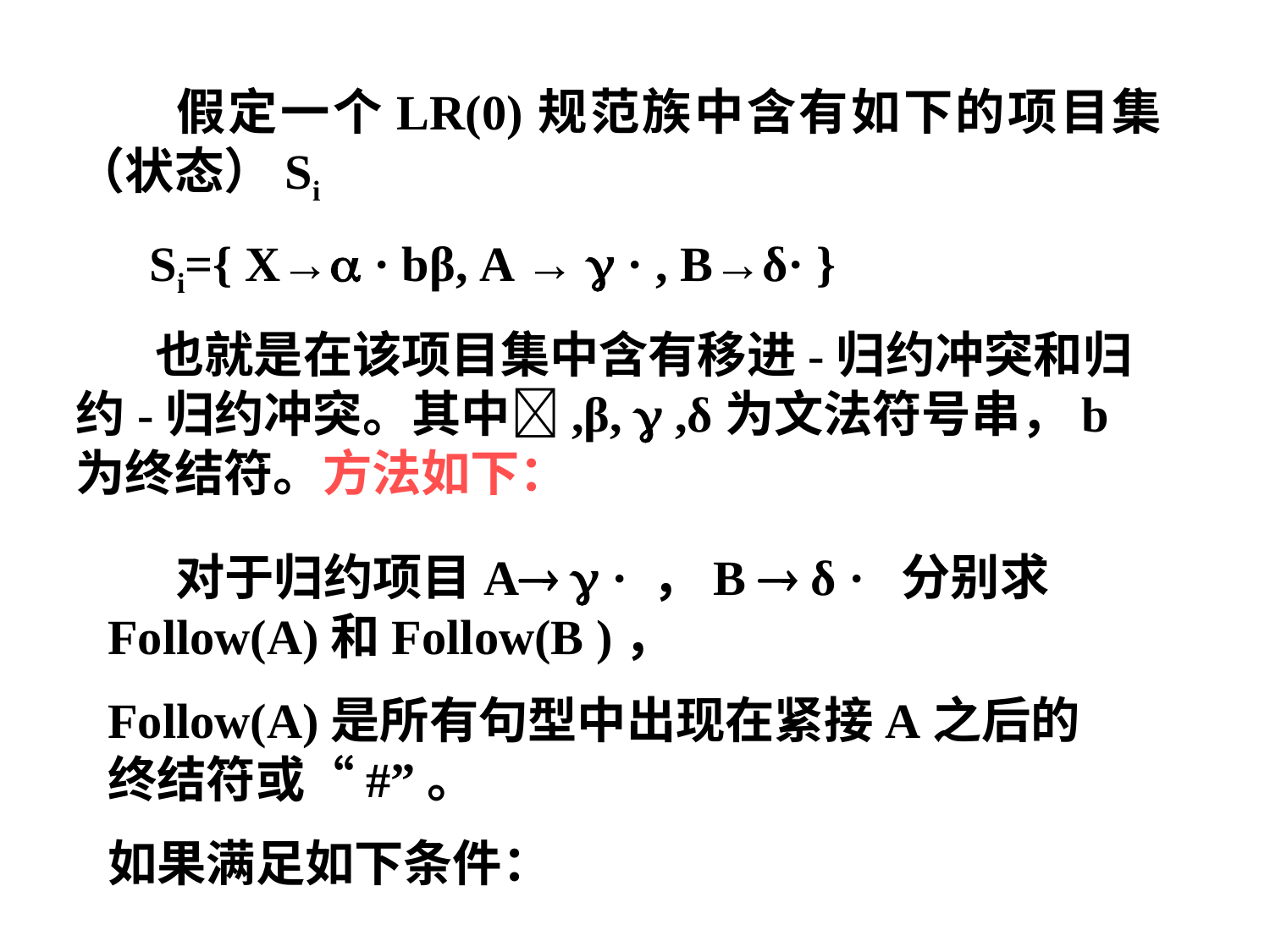

假定一个LR(0)规范族中含有如下的项目集（状态）Si
      Si={ X→α · bβ, A → γ · , B→δ· }
      也就是在该项目集中含有移进-归约冲突和归约-归约冲突。其中α,β, γ ,δ为文法符号串，b为终结符。方法如下：
     对于归约项目A→ γ · ，B → δ ·  分别求Follow(A)和Follow(B )，
Follow(A)是所有句型中出现在紧接A之后的终结符或“#”。
如果满足如下条件：